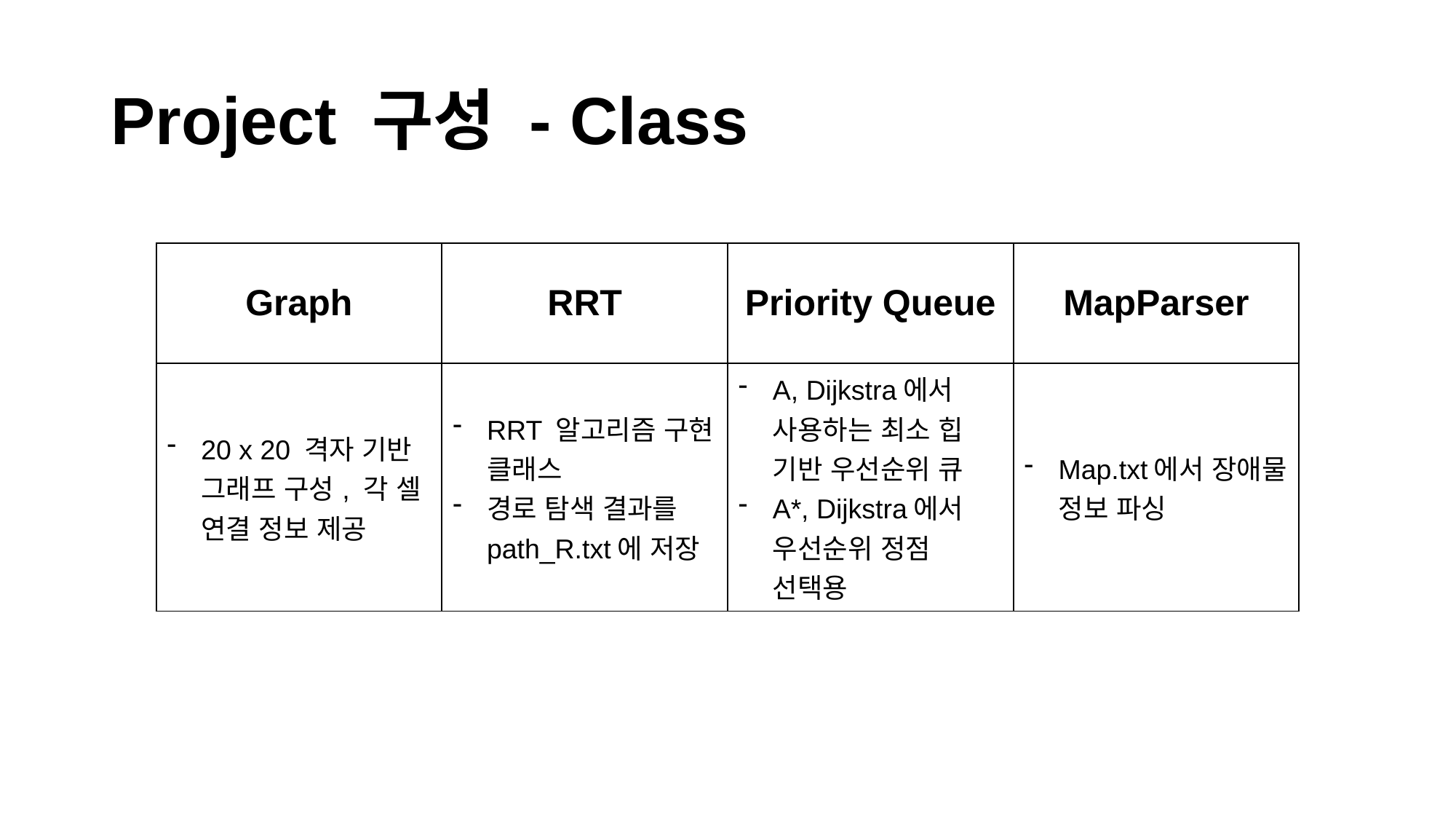

# Project 구성 - Class
| Graph | RRT | Priority Queue | MapParser |
| --- | --- | --- | --- |
| 20 x 20 격자 기반 그래프 구성, 각 셀 연결 정보 제공 | RRT 알고리즘 구현 클래스 경로 탐색 결과를 path\_R.txt에 저장 | A, Dijkstra에서 사용하는 최소 힙 기반 우선순위 큐 A\*, Dijkstra에서 우선순위 정점 선택용 | Map.txt에서 장애물 정보 파싱 |